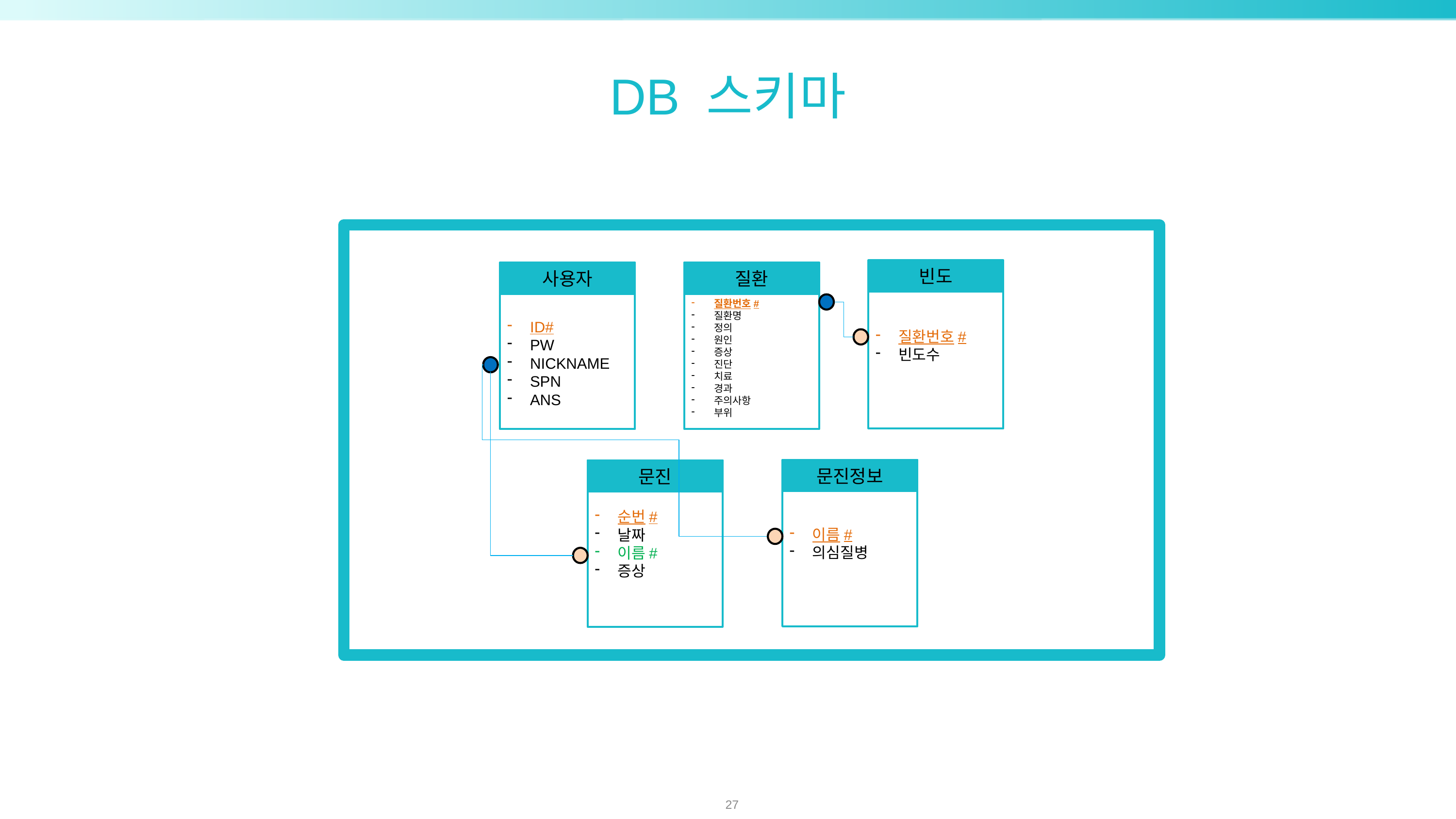

DB 스키마

빈도
질환번호#
빈도수

ID#
PW
NICKNAME
SPN
ANS
사용자

질환번호#
질환명
정의
원인
증상
진단
치료
경과
주의사항
부위
질환

이름#
의심질병
문진정보
순번#
날짜
이름#
증상
문진

27